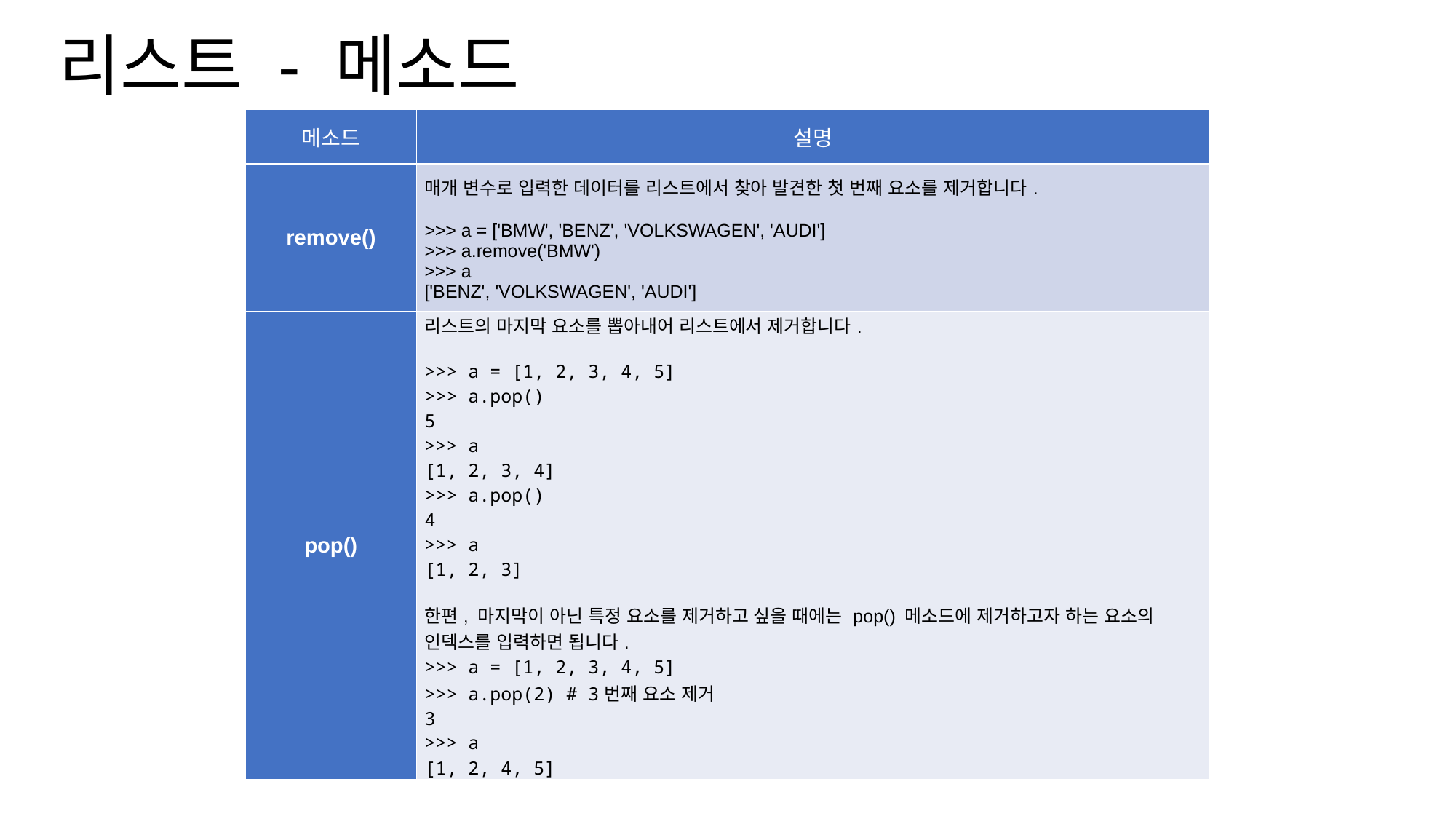

# 리스트 - 메소드
| 메소드 | 설명 |
| --- | --- |
| remove() | 매개 변수로 입력한 데이터를 리스트에서 찾아 발견한 첫 번째 요소를 제거합니다.   >>> a = ['BMW', 'BENZ', 'VOLKSWAGEN', 'AUDI'] >>> a.remove('BMW') >>> a ['BENZ', 'VOLKSWAGEN', 'AUDI'] |
| pop() | 리스트의 마지막 요소를 뽑아내어 리스트에서 제거합니다.   >>> a = [1, 2, 3, 4, 5] >>> a.pop() 5 >>> a [1, 2, 3, 4] >>> a.pop() 4 >>> a [1, 2, 3]   한편, 마지막이 아닌 특정 요소를 제거하고 싶을 때에는 pop() 메소드에 제거하고자 하는 요소의 인덱스를 입력하면 됩니다. >>> a = [1, 2, 3, 4, 5] >>> a.pop(2) # 3번째 요소 제거 3 >>> a [1, 2, 4, 5] |